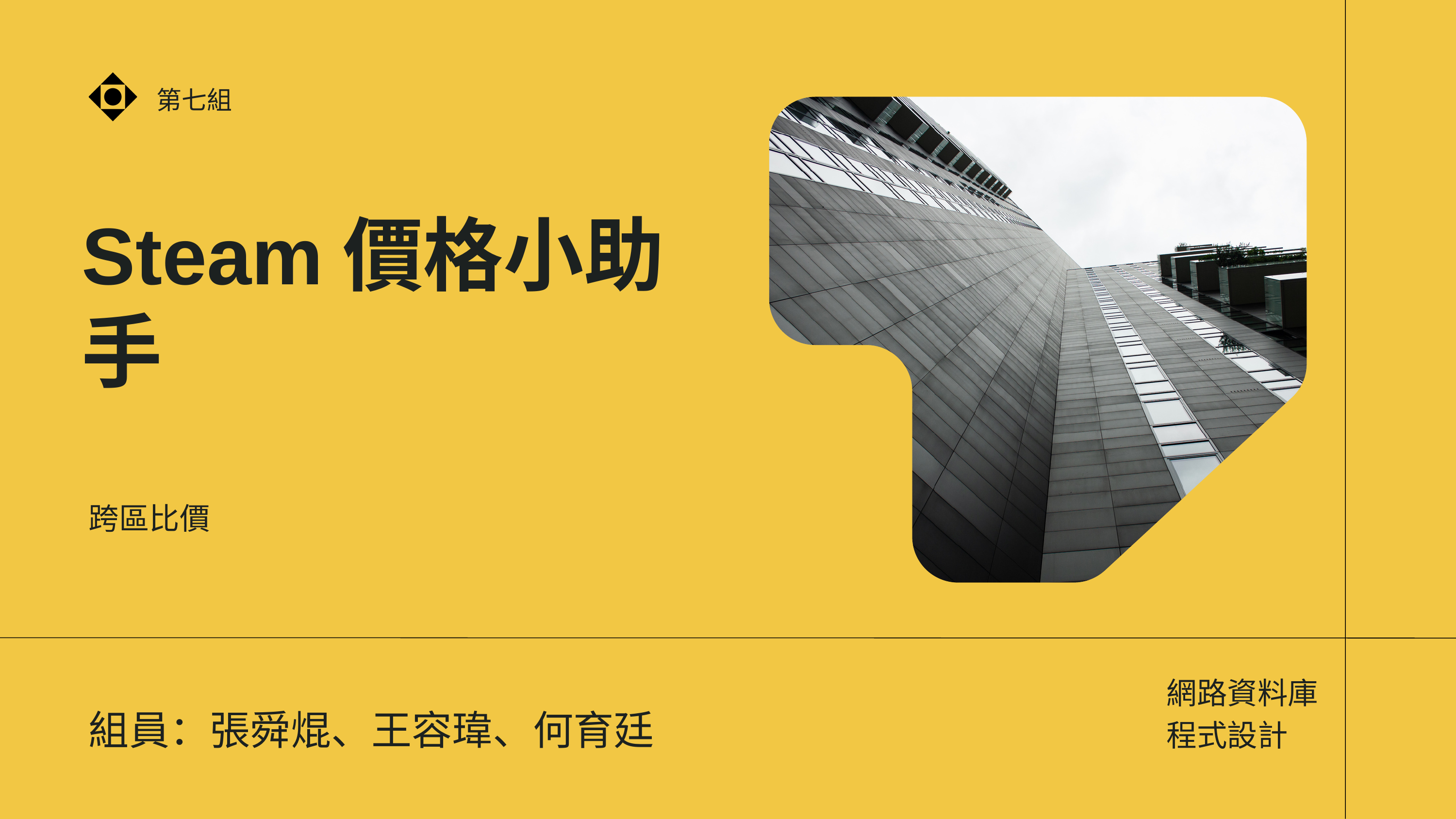

第七組

Steam價格小助手

跨區比價

網路資料庫程式設計
組員：張舜焜、王容瑋、何育廷